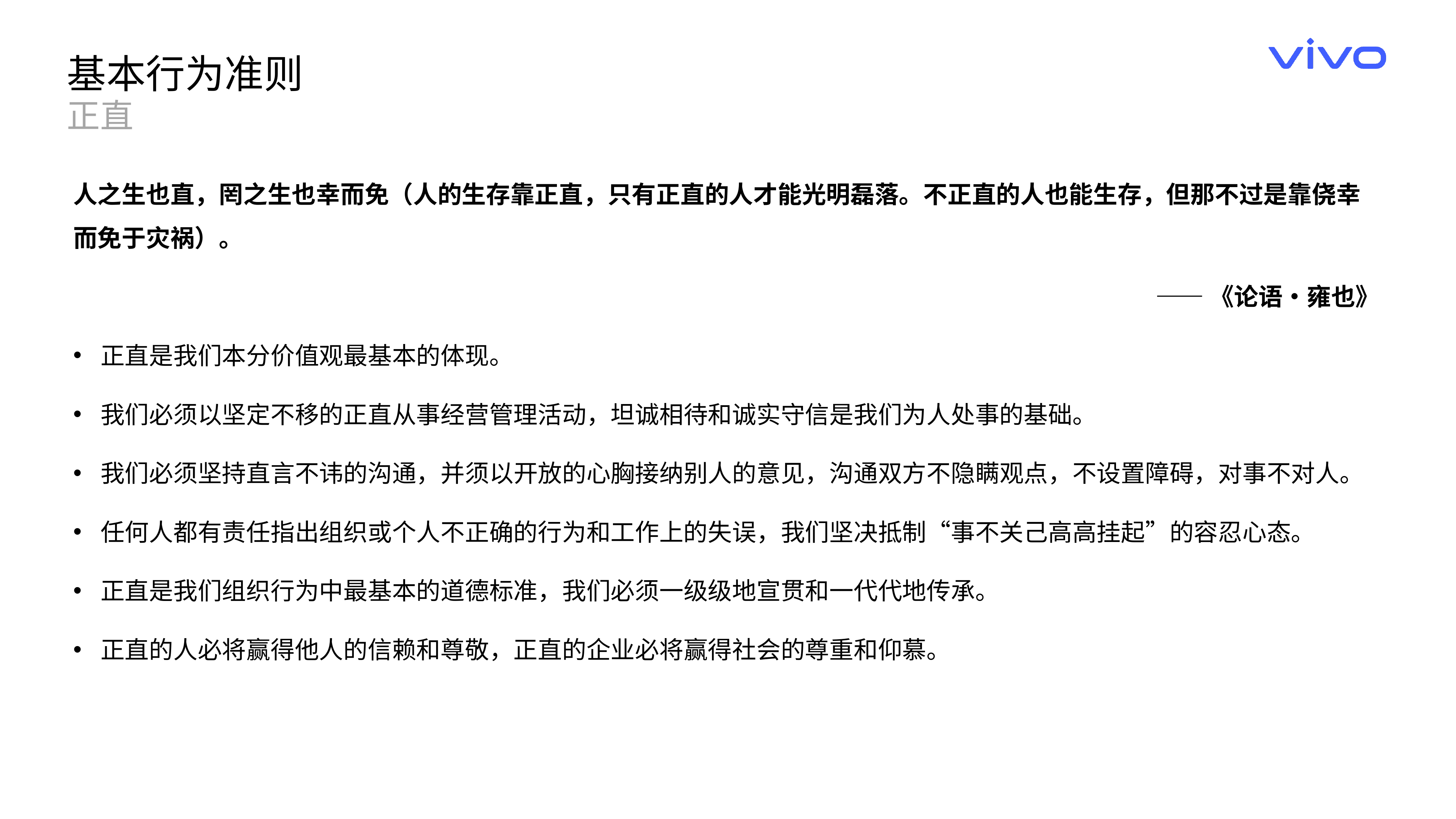

基本行为准则
正直
人之生也直，罔之生也幸而免（人的生存靠正直，只有正直的人才能光明磊落。不正直的人也能生存，但那不过是靠侥幸而免于灾祸）。
——《论语•雍也》
正直是我们本分价值观最基本的体现。
我们必须以坚定不移的正直从事经营管理活动，坦诚相待和诚实守信是我们为人处事的基础。
我们必须坚持直言不讳的沟通，并须以开放的心胸接纳别人的意见，沟通双方不隐瞒观点，不设置障碍，对事不对人。
任何人都有责任指出组织或个人不正确的行为和工作上的失误，我们坚决抵制“事不关己高高挂起”的容忍心态。
正直是我们组织行为中最基本的道德标准，我们必须一级级地宣贯和一代代地传承。
正直的人必将赢得他人的信赖和尊敬，正直的企业必将赢得社会的尊重和仰慕。